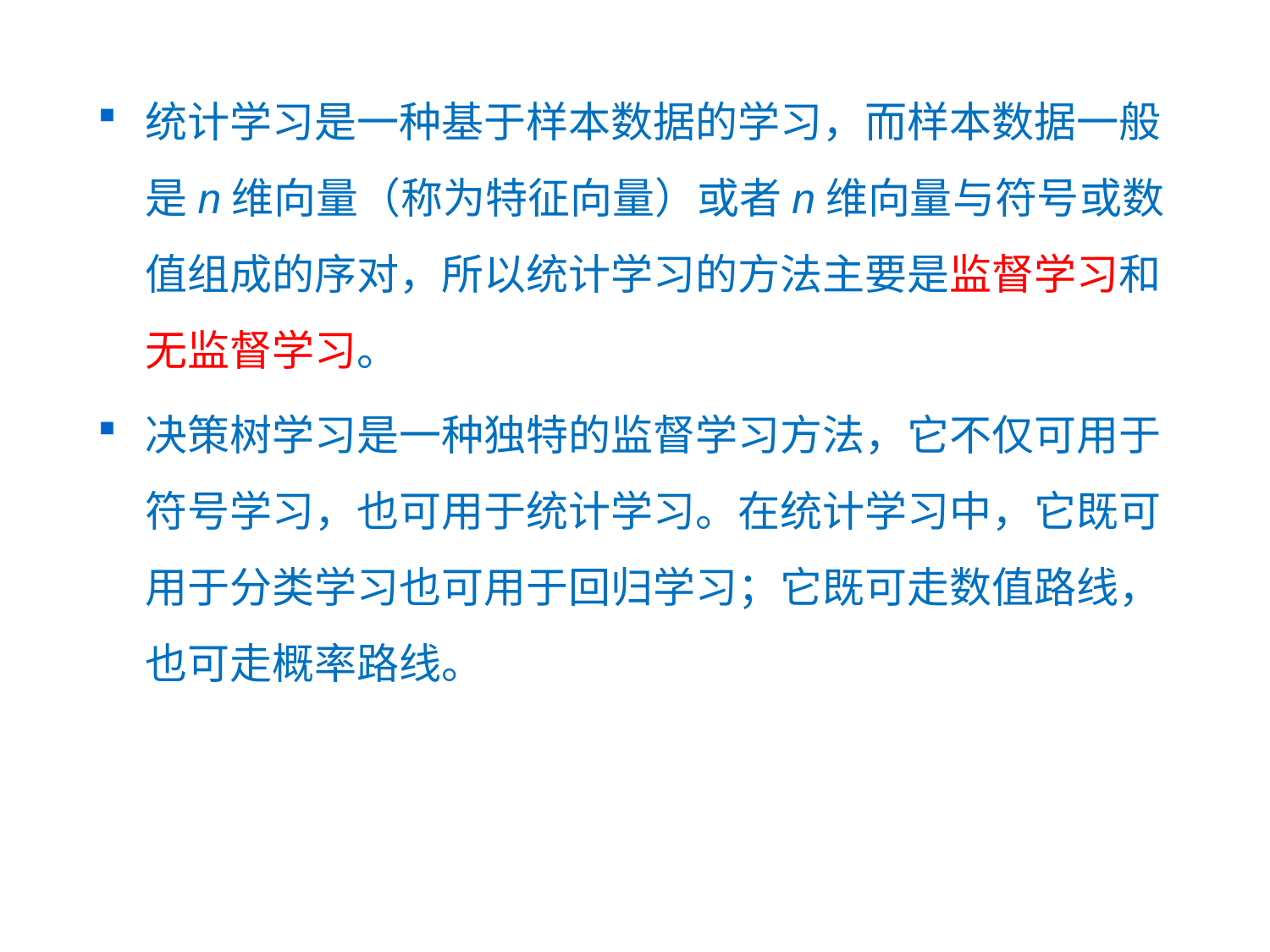

统计学习是一种基于样本数据的学习，而样本数据一般是n维向量（称为特征向量）或者n维向量与符号或数值组成的序对，所以统计学习的方法主要是监督学习和无监督学习。
决策树学习是一种独特的监督学习方法，它不仅可用于符号学习，也可用于统计学习。在统计学习中，它既可用于分类学习也可用于回归学习；它既可走数值路线，也可走概率路线。